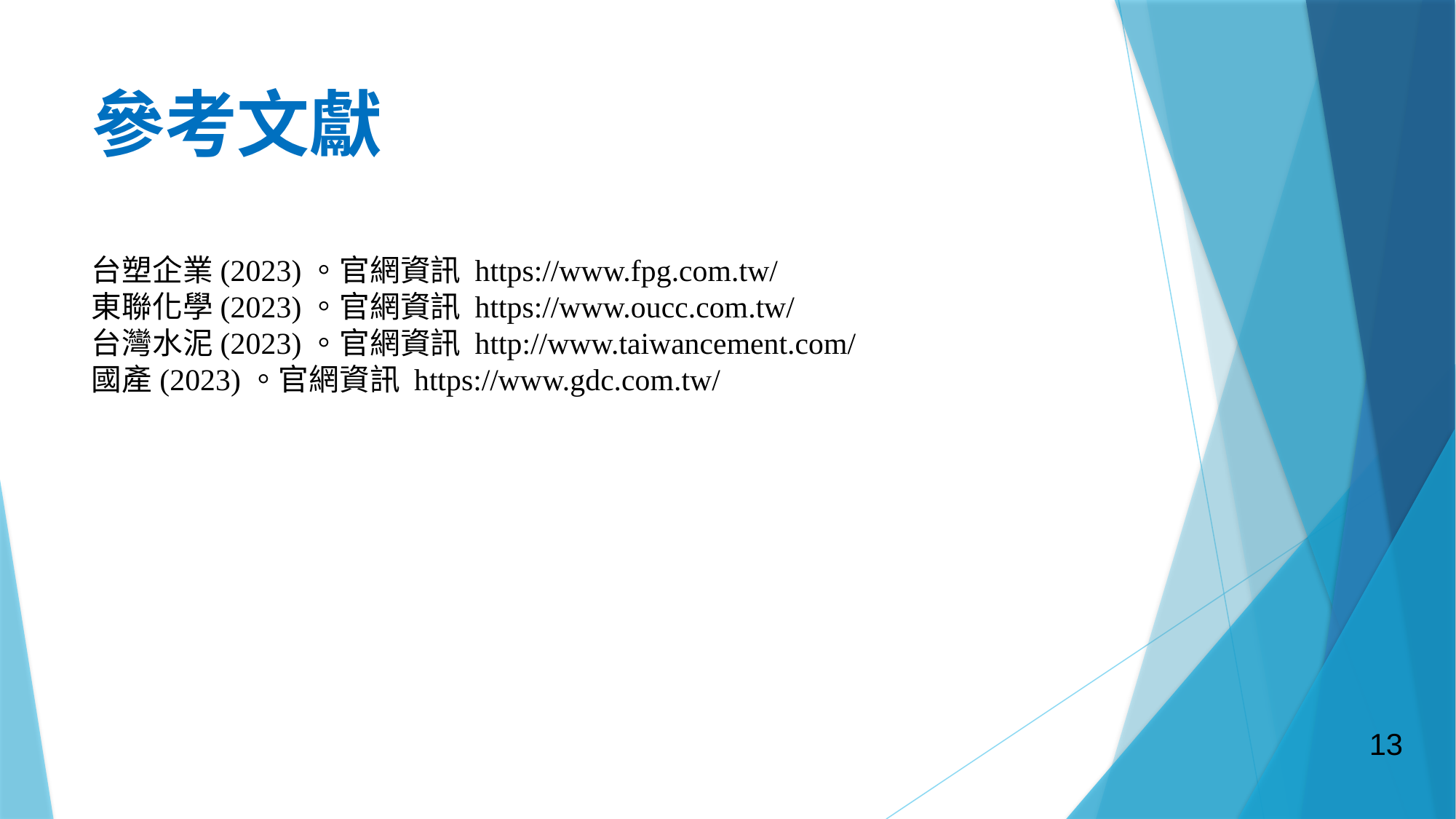

# 參考文獻
台塑企業(2023)。官網資訊 https://www.fpg.com.tw/
東聯化學(2023)。官網資訊 https://www.oucc.com.tw/
台灣水泥(2023)。官網資訊 http://www.taiwancement.com/
國產(2023)。官網資訊 https://www.gdc.com.tw/
13